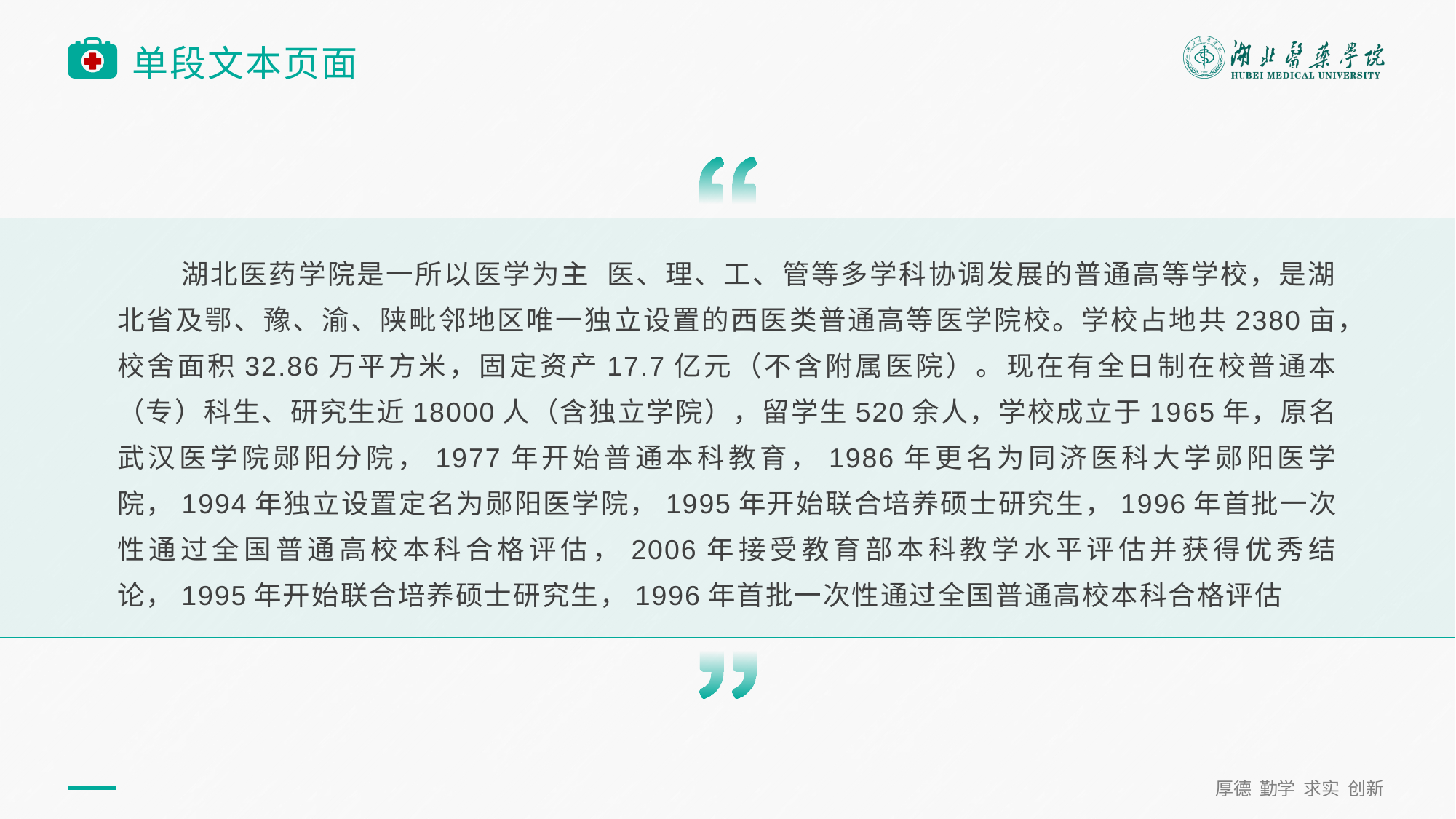

# 单段文本页面

       湖北医药学院是一所以医学为主  医、理、工、管等多学科协调发展的普通高等学校，是湖北省及鄂、豫、渝、陕毗邻地区唯一独立设置的西医类普通高等医学院校。学校占地共2380亩，校舍面积32.86万平方米，固定资产17.7亿元（不含附属医院）。现在有全日制在校普通本（专）科生、研究生近18000人（含独立学院），留学生520余人，学校成立于1965年，原名武汉医学院郧阳分院，1977年开始普通本科教育，1986年更名为同济医科大学郧阳医学院，1994年独立设置定名为郧阳医学院，1995年开始联合培养硕士研究生，1996年首批一次性通过全国普通高校本科合格评估，2006年接受教育部本科教学水平评估并获得优秀结论，1995年开始联合培养硕士研究生，1996年首批一次性通过全国普通高校本科合格评估